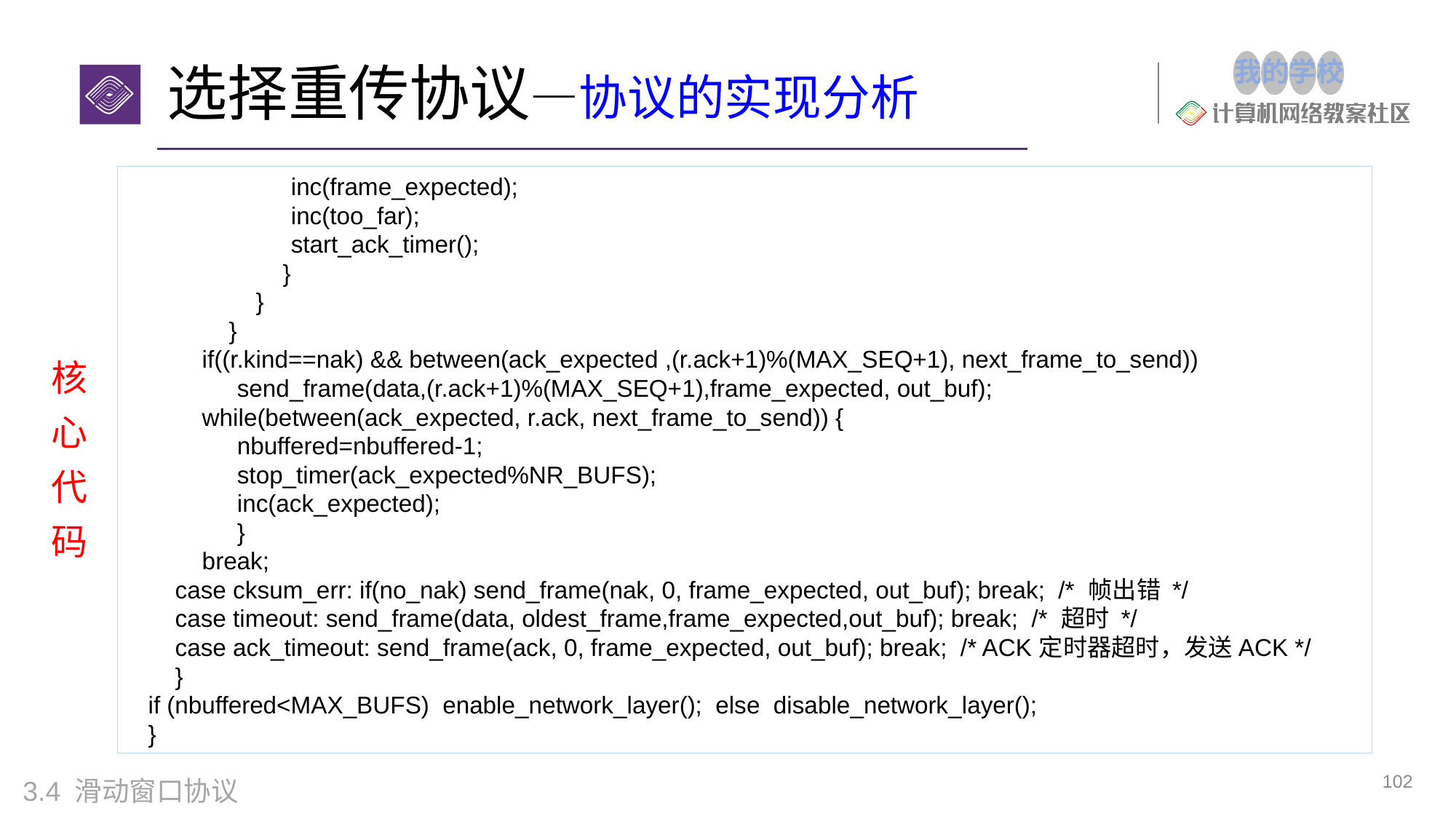

# 选择重传协议—协议的实现分析
	        inc(frame_expected);
	        inc(too_far);
	        start_ack_timer();
                       }
                   }
               }
           if((r.kind==nak) && between(ack_expected ,(r.ack+1)%(MAX_SEQ+1), next_frame_to_send))
	send_frame(data,(r.ack+1)%(MAX_SEQ+1),frame_expected, out_buf);
           while(between(ack_expected, r.ack, next_frame_to_send)) {
	nbuffered=nbuffered-1;
	stop_timer(ack_expected%NR_BUFS);
	inc(ack_expected);
	}
           break;
       case cksum_err: if(no_nak) send_frame(nak, 0, frame_expected, out_buf); break;  /* 帧出错 */
       case timeout: send_frame(data, oldest_frame,frame_expected,out_buf); break;  /* 超时 */
       case ack_timeout: send_frame(ack, 0, frame_expected, out_buf); break;  /* ACK定时器超时，发送ACK */
       }
   if (nbuffered<MAX_BUFS)  enable_network_layer();  else  disable_network_layer();
   }
核心代码
102
3.4 滑动窗口协议